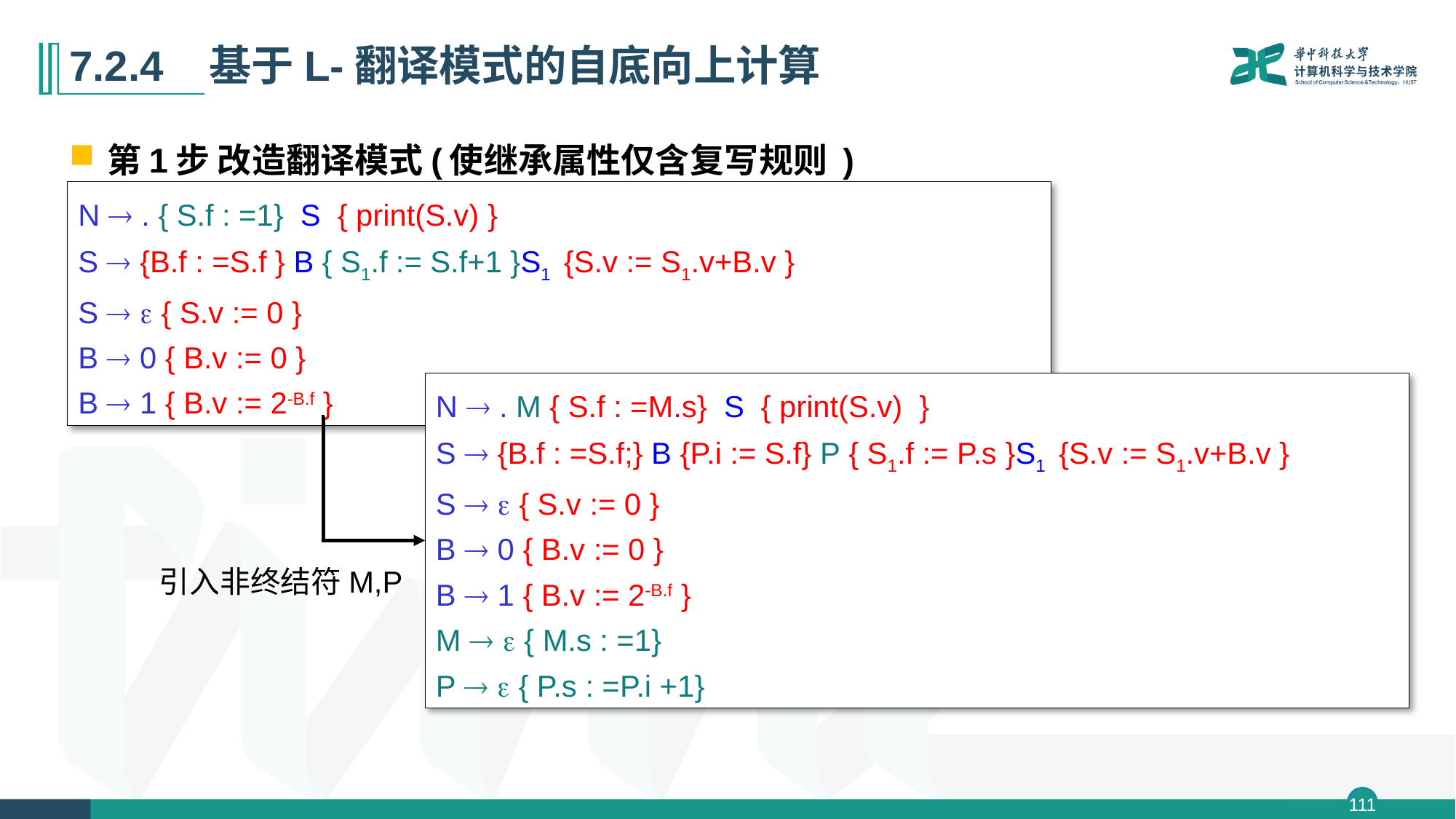

# 7.2.4   基于L-翻译模式的自底向上计算
第1步 改造翻译模式(使继承属性仅含复写规则 )

N → . { S.f : =1}  S  { print(S.v) }
S → {B.f : =S.f } B { S1.f := S.f+1 }S1  {S.v := S1.v+B.v }
S → ε { S.v := 0 }
B → 0 { B.v := 0 }
B → 1 { B.v := 2-B.f }
N → . M { S.f : =M.s}  S  { print(S.v)  }
S → {B.f : =S.f;} B {P.i := S.f} P { S1.f := P.s }S1  {S.v := S1.v+B.v }
S → ε { S.v := 0 }
B → 0 { B.v := 0 }
B → 1 { B.v := 2-B.f }
M → ε { M.s : =1}
P → ε { P.s : =P.i +1}
引入非终结符M,P